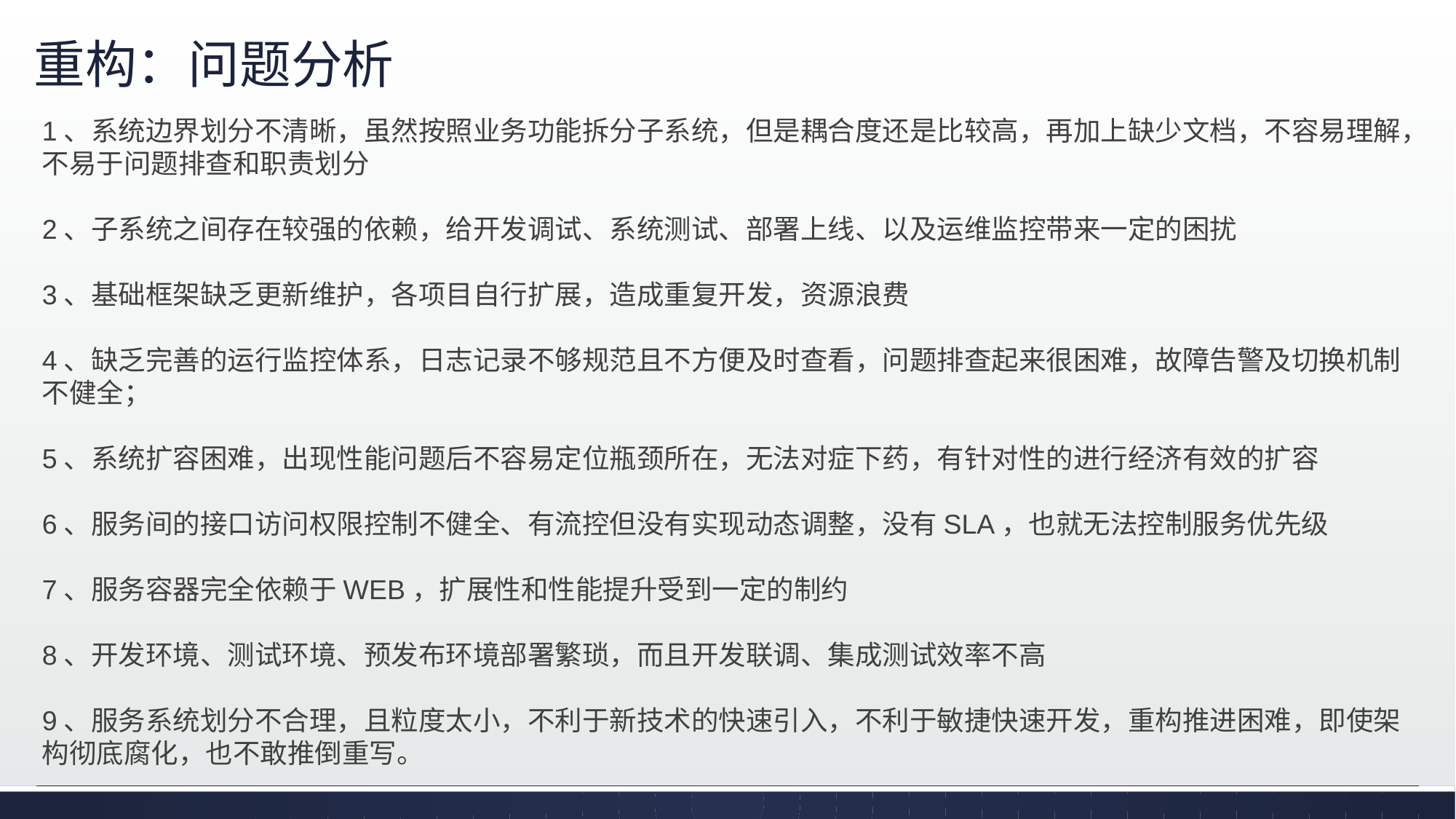

# 重构：问题分析
1、系统边界划分不清晰，虽然按照业务功能拆分子系统，但是耦合度还是比较高，再加上缺少文档，不容易理解，不易于问题排查和职责划分

2、子系统之间存在较强的依赖，给开发调试、系统测试、部署上线、以及运维监控带来一定的困扰

3、基础框架缺乏更新维护，各项目自行扩展，造成重复开发，资源浪费

4、缺乏完善的运行监控体系，日志记录不够规范且不方便及时查看，问题排查起来很困难，故障告警及切换机制不健全；

5、系统扩容困难，出现性能问题后不容易定位瓶颈所在，无法对症下药，有针对性的进行经济有效的扩容

6、服务间的接口访问权限控制不健全、有流控但没有实现动态调整，没有SLA，也就无法控制服务优先级

7、服务容器完全依赖于WEB，扩展性和性能提升受到一定的制约

8、开发环境、测试环境、预发布环境部署繁琐，而且开发联调、集成测试效率不高

9、服务系统划分不合理，且粒度太小，不利于新技术的快速引入，不利于敏捷快速开发，重构推进困难，即使架构彻底腐化，也不敢推倒重写。